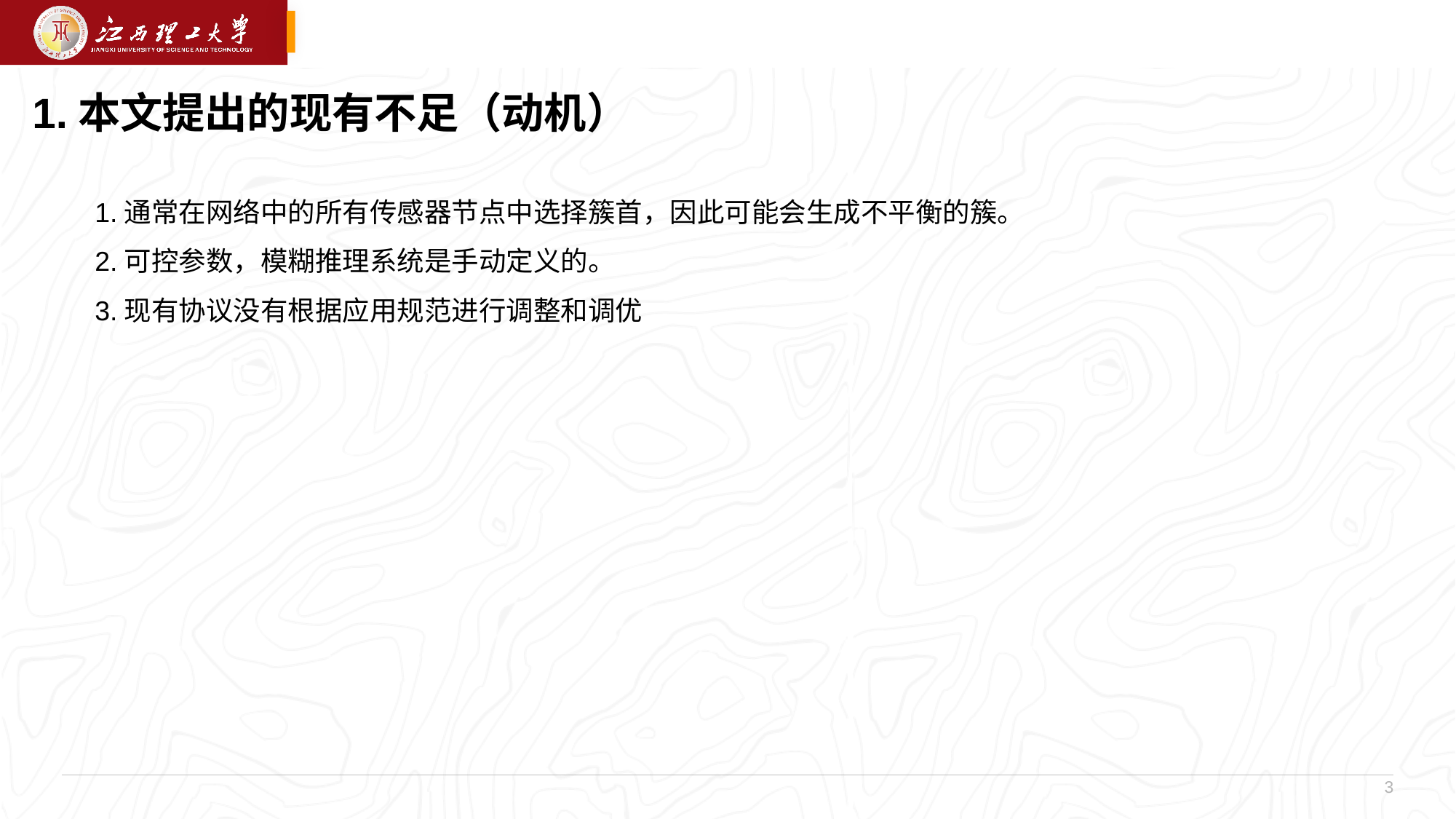

1.本文提出的现有不足（动机）
1.通常在网络中的所有传感器节点中选择簇首，因此可能会生成不平衡的簇。
2.可控参数，模糊推理系统是手动定义的。
3.现有协议没有根据应用规范进行调整和调优
3